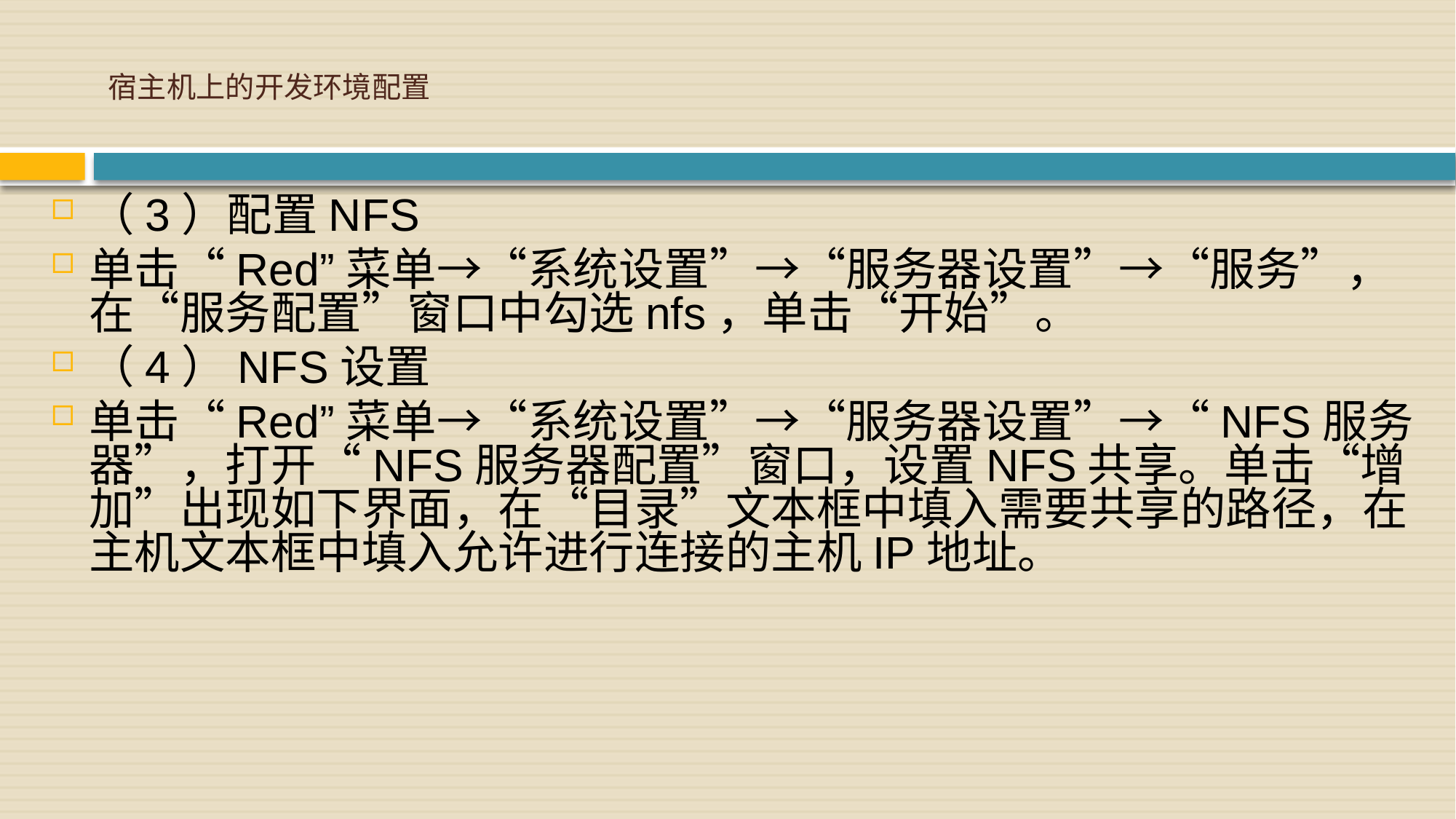

# 宿主机上的开发环境配置
（3）配置NFS
单击“Red”菜单→“系统设置”→“服务器设置”→“服务”，在“服务配置”窗口中勾选nfs，单击“开始”。
（4）NFS设置
单击“Red”菜单→“系统设置”→“服务器设置”→“NFS服务器”，打开“NFS服务器配置”窗口，设置NFS共享。单击“增加”出现如下界面，在“目录”文本框中填入需要共享的路径，在主机文本框中填入允许进行连接的主机IP地址。